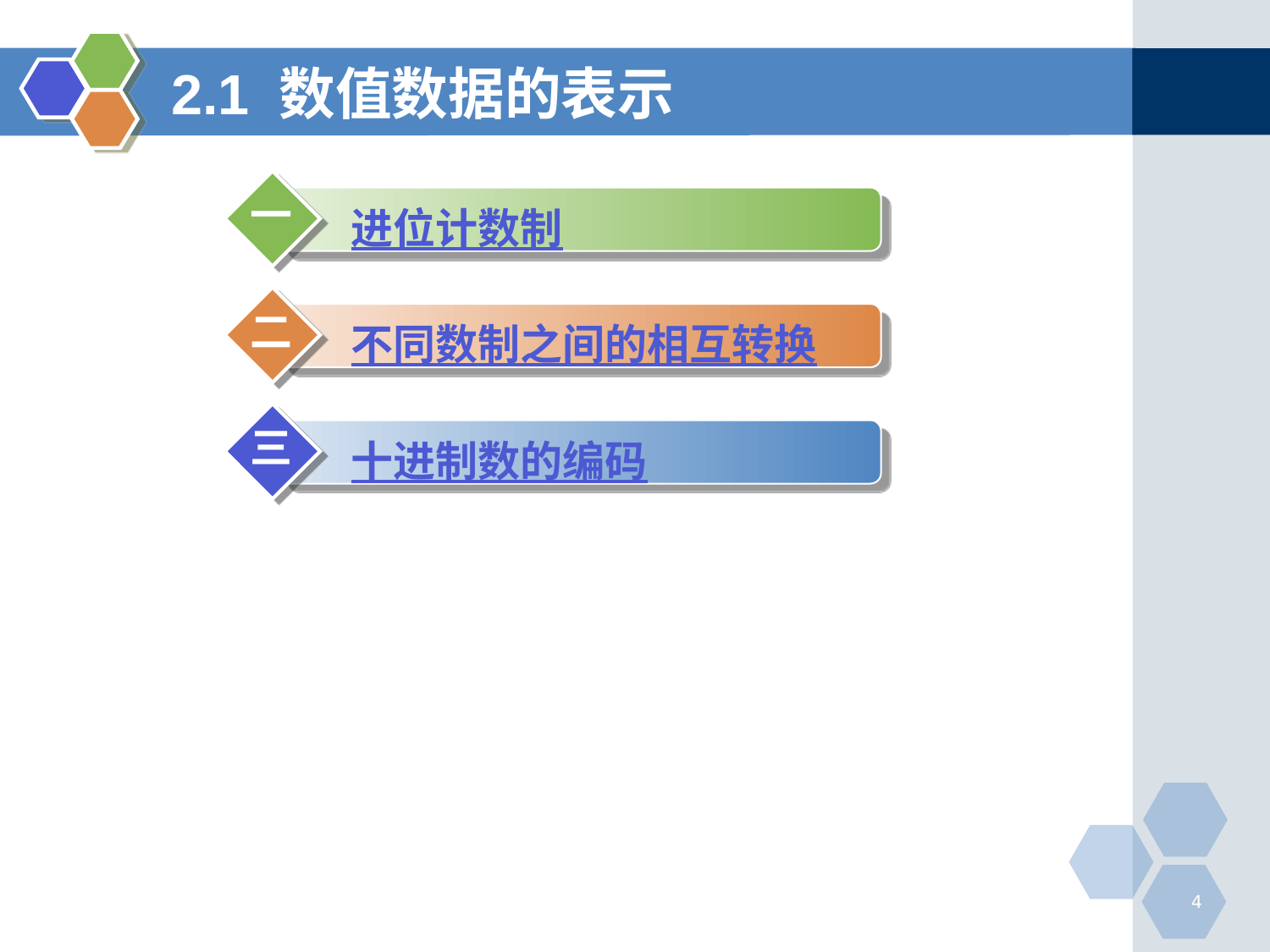

# 2.1 数值数据的表示

一

  进位计数制

二

  不同数制之间的相互转换

三

  十进制数的编码
4